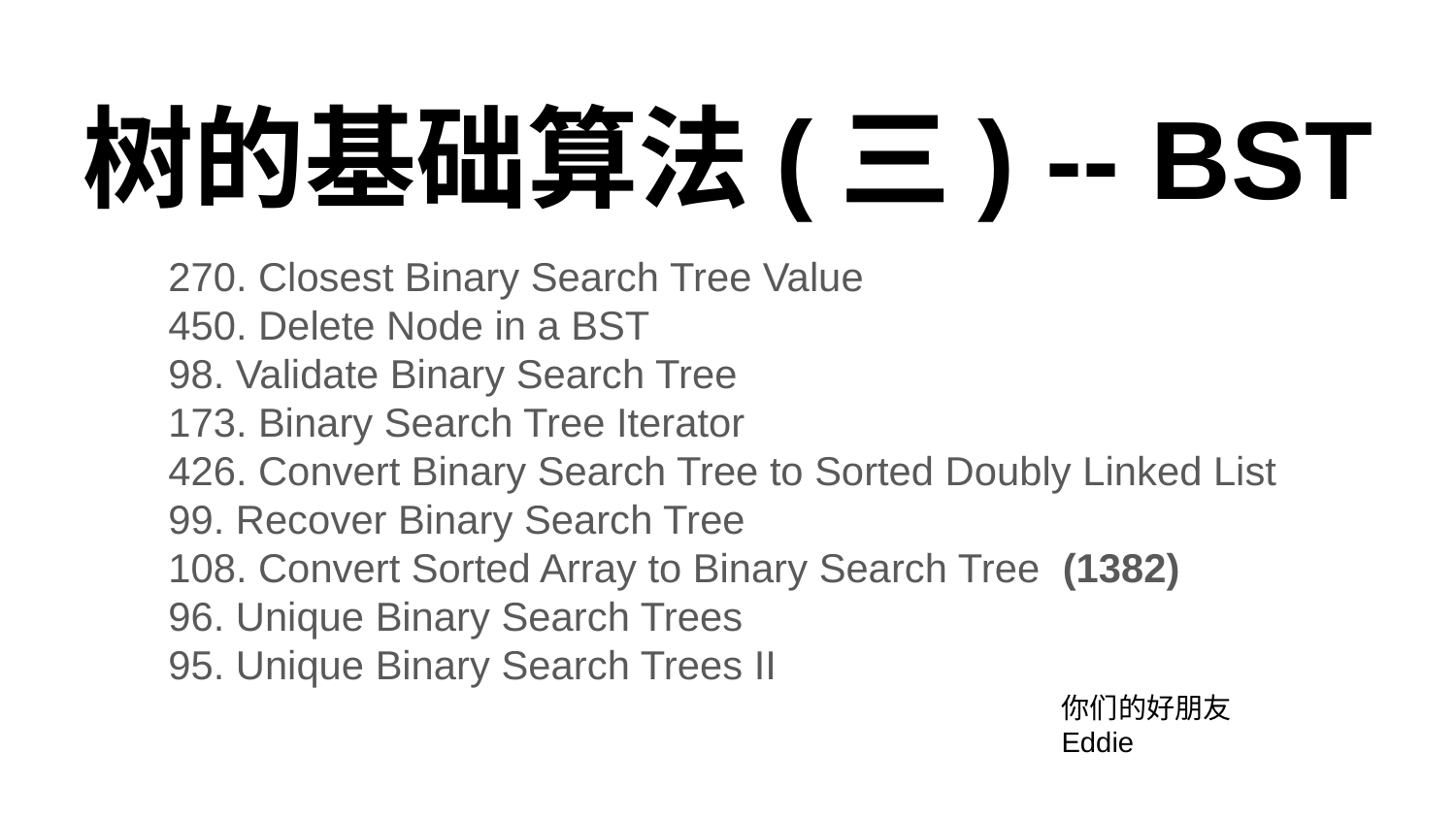

# 树的基础算法(三) -- BST
270. Closest Binary Search Tree Value
450. Delete Node in a BST
98. Validate Binary Search Tree
173. Binary Search Tree Iterator
426. Convert Binary Search Tree to Sorted Doubly Linked List
99. Recover Binary Search Tree
108. Convert Sorted Array to Binary Search Tree  (1382)
96. Unique Binary Search Trees
95. Unique Binary Search Trees II
你们的好朋友Eddie